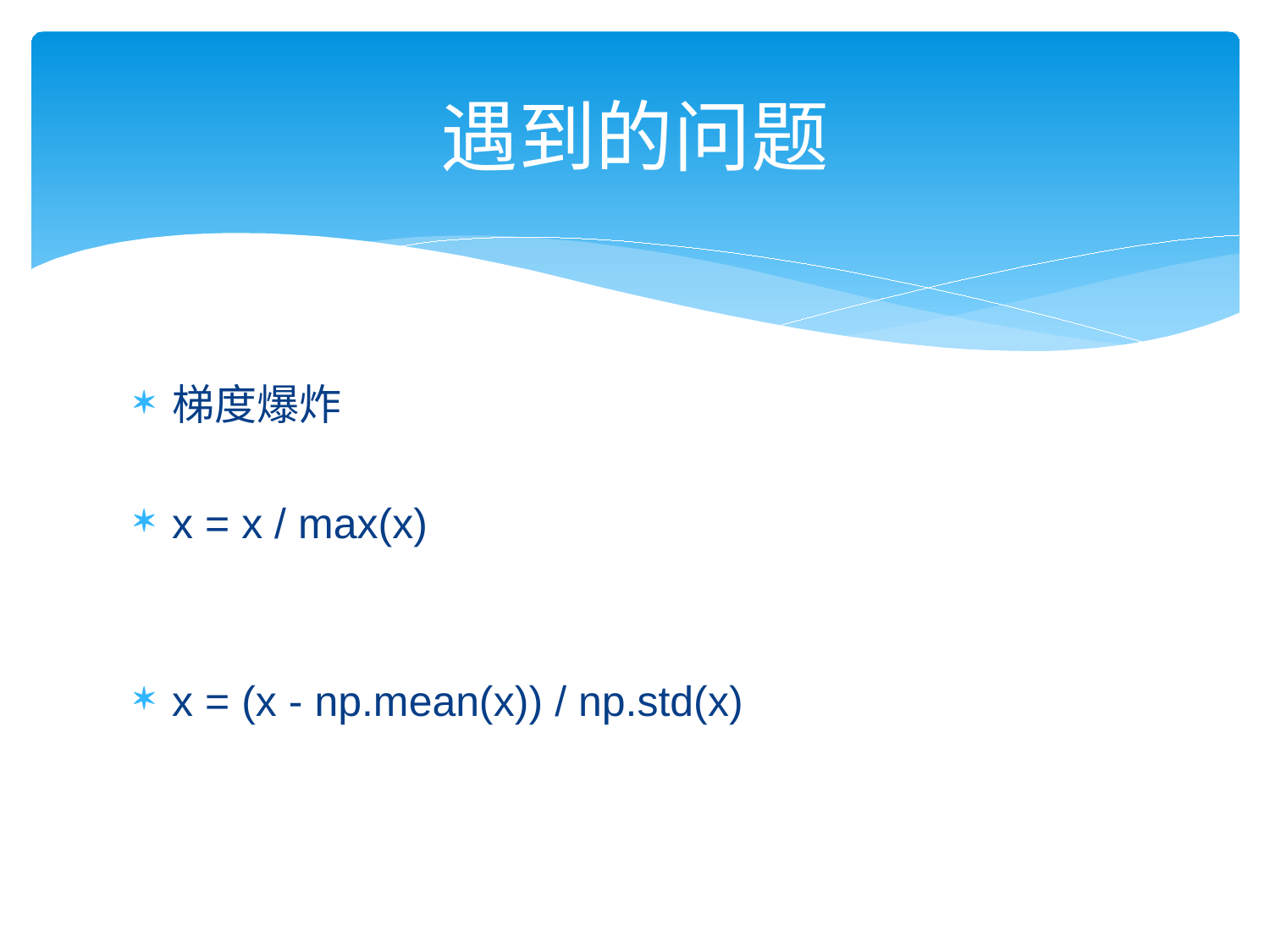

# 遇到的问题
梯度爆炸

x = x / max(x)

x = (x - np.mean(x)) / np.std(x)